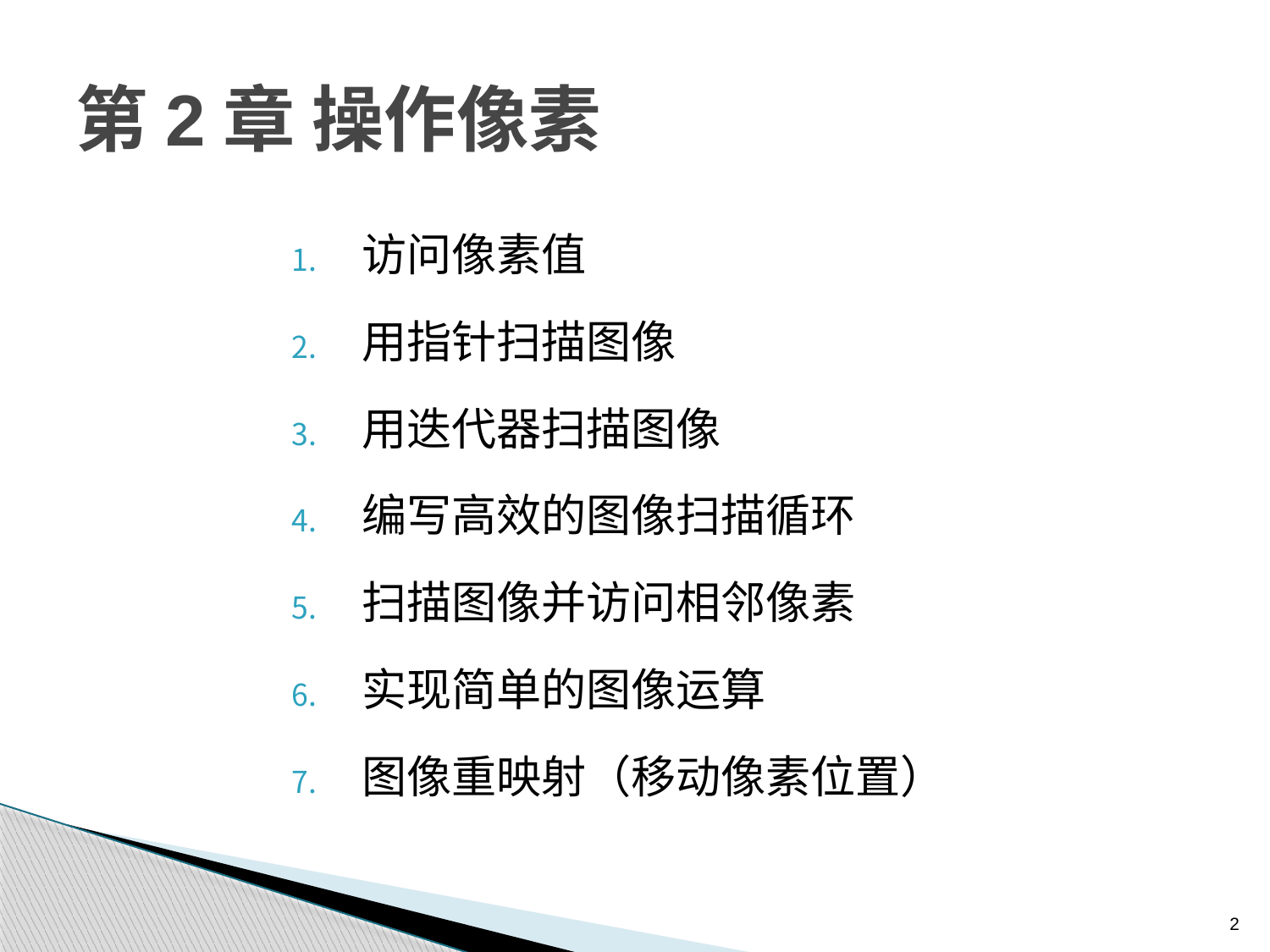

# 第2章 操作像素
访问像素值
用指针扫描图像
用迭代器扫描图像
编写高效的图像扫描循环
扫描图像并访问相邻像素
实现简单的图像运算
图像重映射（移动像素位置）
2